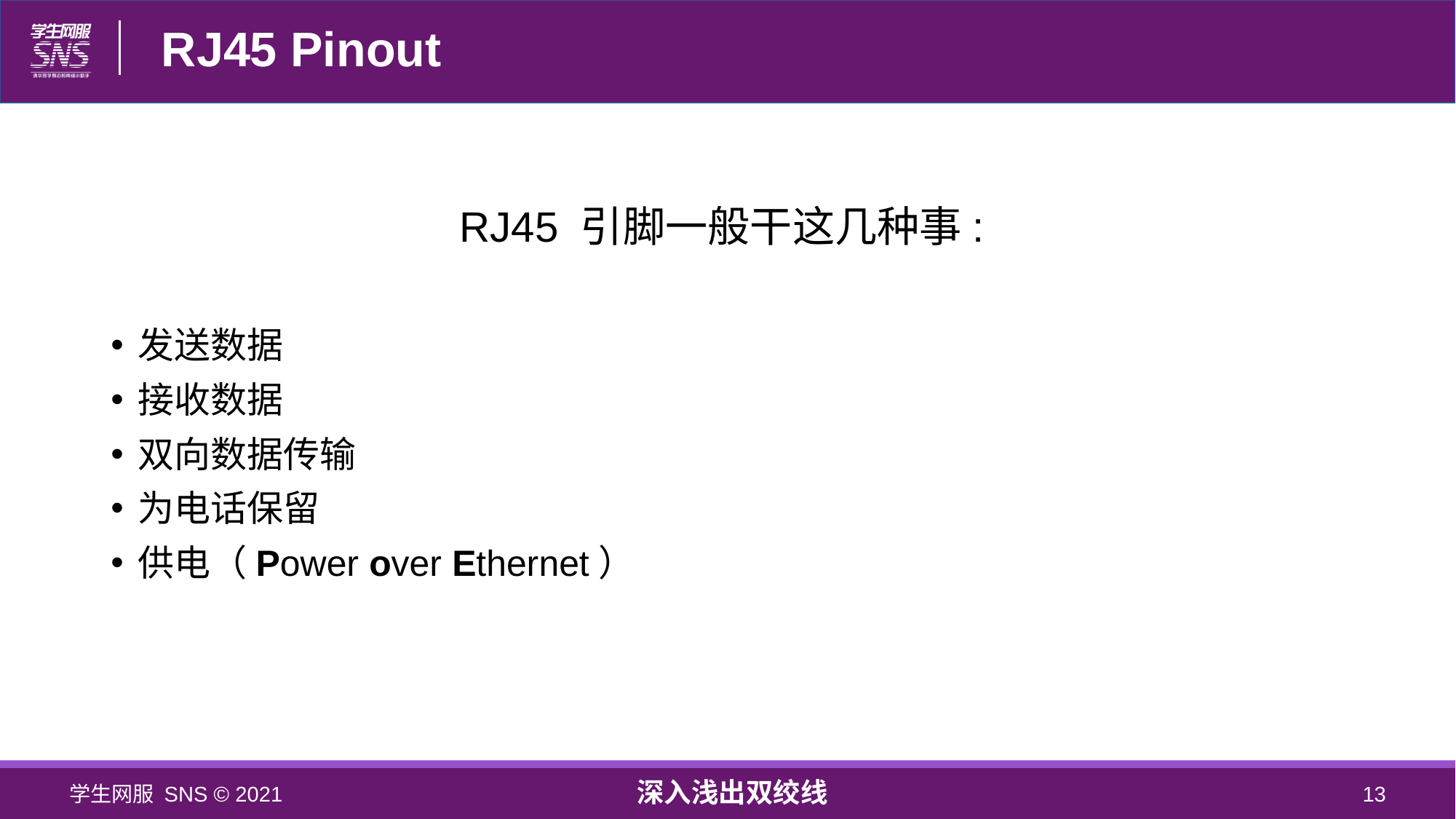

# RJ45 Pinout
RJ45 引脚一般干这几种事:

发送数据
接收数据
双向数据传输
为电话保留
供电（Power over Ethernet）

学生网服 SNS © 2021
深入浅出双绞线
13